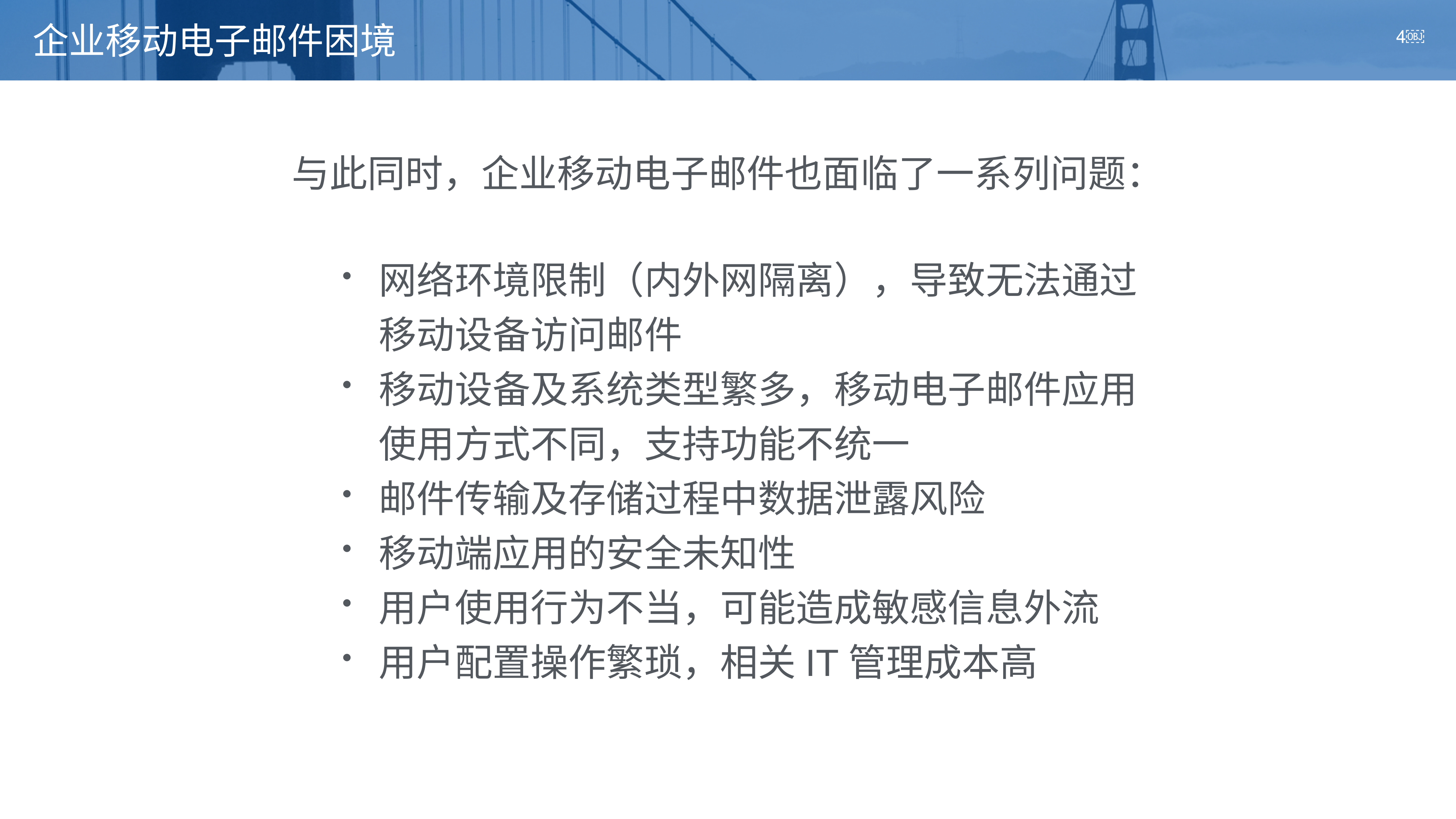

# 企业移动电子邮件困境
4￼
与此同时，企业移动电子邮件也面临了一系列问题：
网络环境限制（内外网隔离），导致无法通过移动设备访问邮件
移动设备及系统类型繁多，移动电子邮件应用使用方式不同，支持功能不统一
邮件传输及存储过程中数据泄露风险
移动端应用的安全未知性
用户使用行为不当，可能造成敏感信息外流
用户配置操作繁琐，相关IT管理成本高